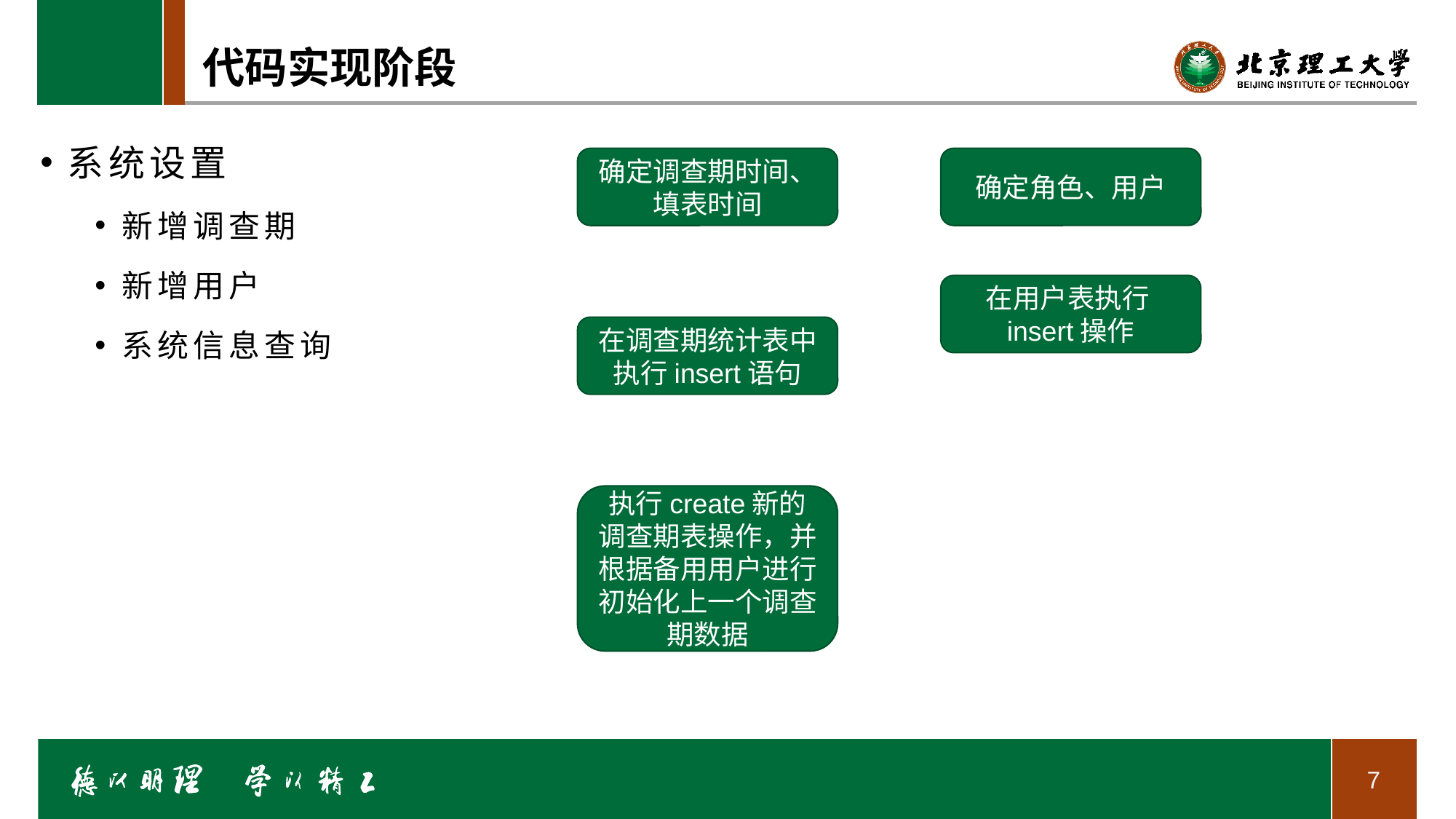

# 代码实现阶段
系统设置
新增调查期
新增用户
系统信息查询
确定调查期时间、填表时间
确定角色、用户
在用户表执行insert操作
在调查期统计表中执行insert语句
执行create新的调查期表操作，并根据备用用户进行初始化上一个调查期数据